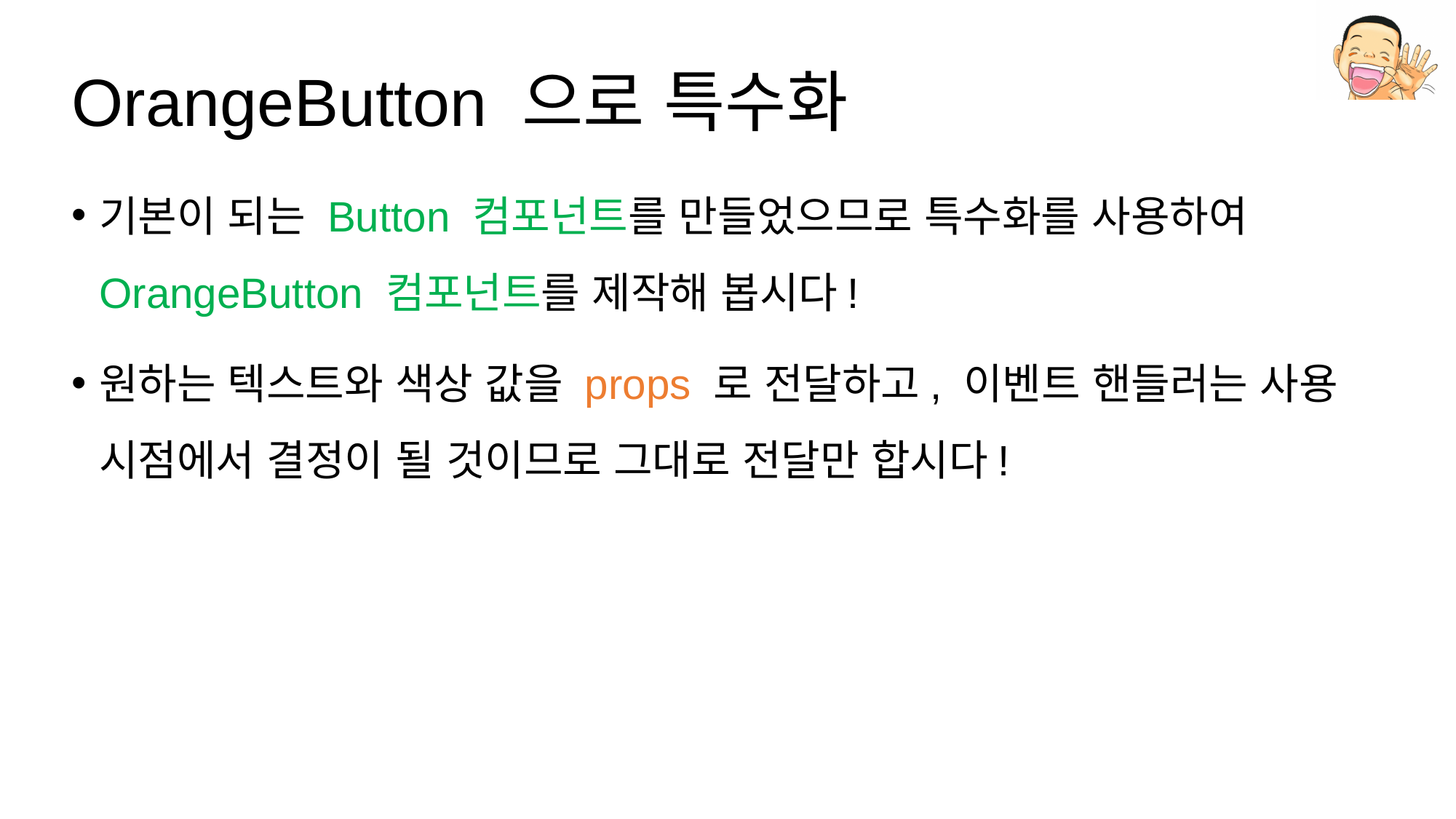

# OrangeButton 으로 특수화
기본이 되는 Button 컴포넌트를 만들었으므로 특수화를 사용하여 OrangeButton 컴포넌트를 제작해 봅시다!
원하는 텍스트와 색상 값을 props 로 전달하고, 이벤트 핸들러는 사용 시점에서 결정이 될 것이므로 그대로 전달만 합시다!